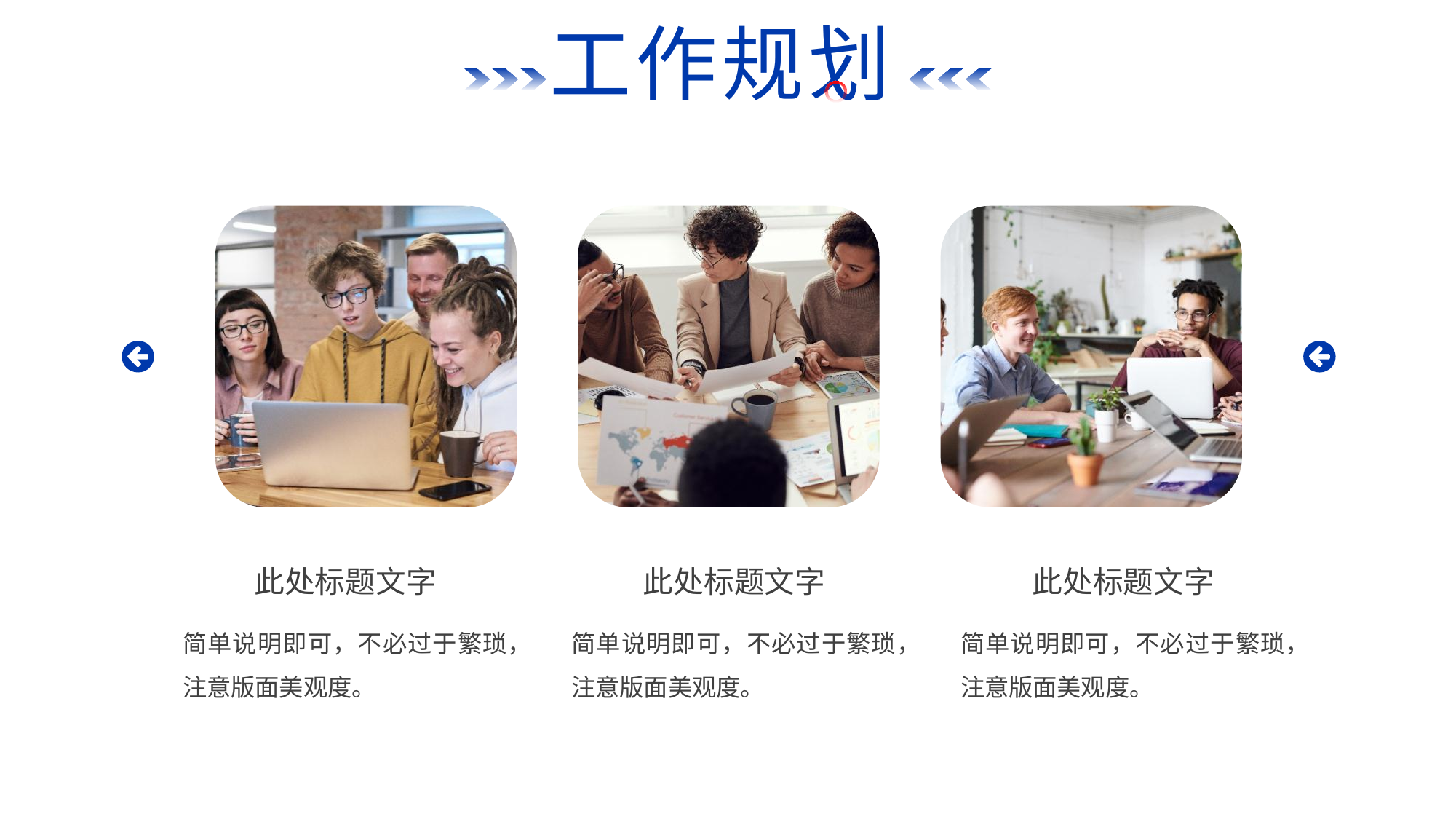

工作规划

此处标题文字
简单说明即可，不必过于繁琐，注意版面美观度。
此处标题文字
简单说明即可，不必过于繁琐，注意版面美观度。
此处标题文字
简单说明即可，不必过于繁琐，注意版面美观度。